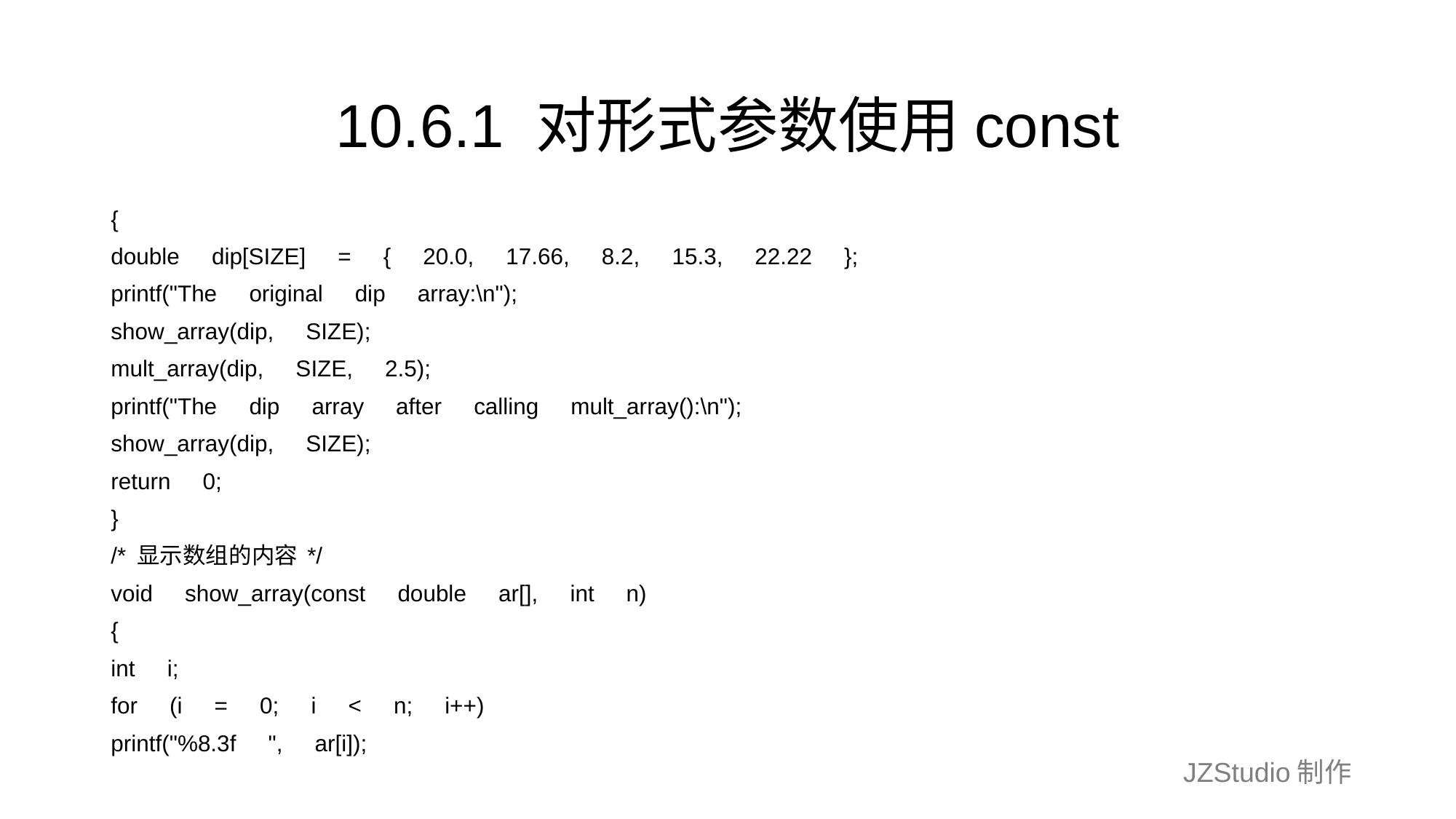

# 10.6.1 对形式参数使用const
{
double　dip[SIZE]　=　{　20.0,　17.66,　8.2,　15.3,　22.22　};
printf("The　original　dip　array:\n");
show_array(dip,　SIZE);
mult_array(dip,　SIZE,　2.5);
printf("The　dip　array　after　calling　mult_array():\n");
show_array(dip,　SIZE);
return　0;
}
/* 显示数组的内容 */
void　show_array(const　double　ar[],　int　n)
{
int　i;
for　(i　=　0;　i　<　n;　i++)
printf("%8.3f　",　ar[i]);